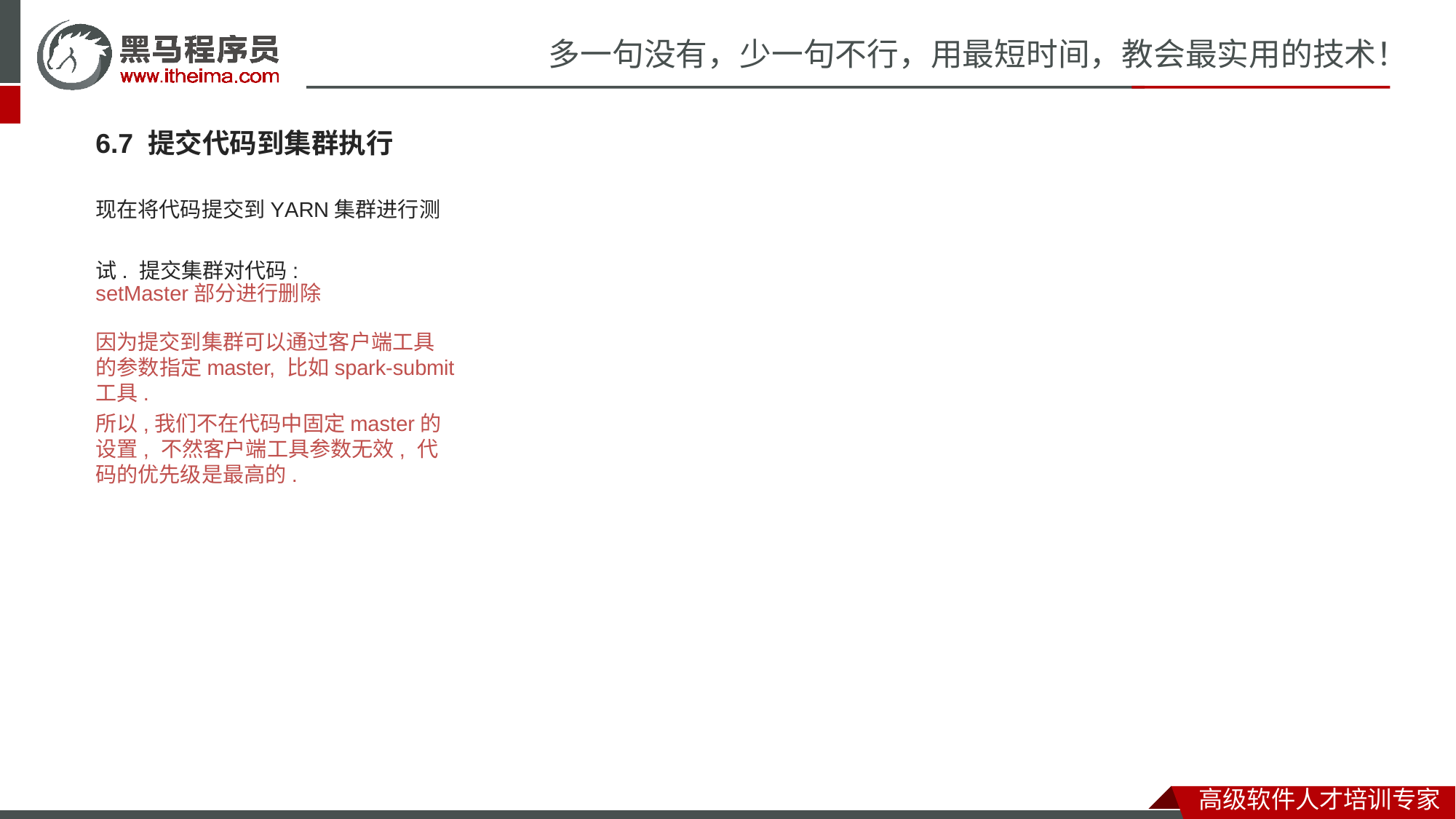

# 多一句没有，少一句不行，用最短时间，教会最实用的技术！

6.7 提交代码到集群执行
现在将代码提交到YARN集群进行测试. 提交集群对代码:
setMaster部分进行删除

因为提交到集群可以通过客户端工具的参数指定master, 比如spark-submit工具.
所以,我们不在代码中固定master的设置, 不然客户端工具参数无效, 代码的优先级是最高的.
高级软件人才培训专家